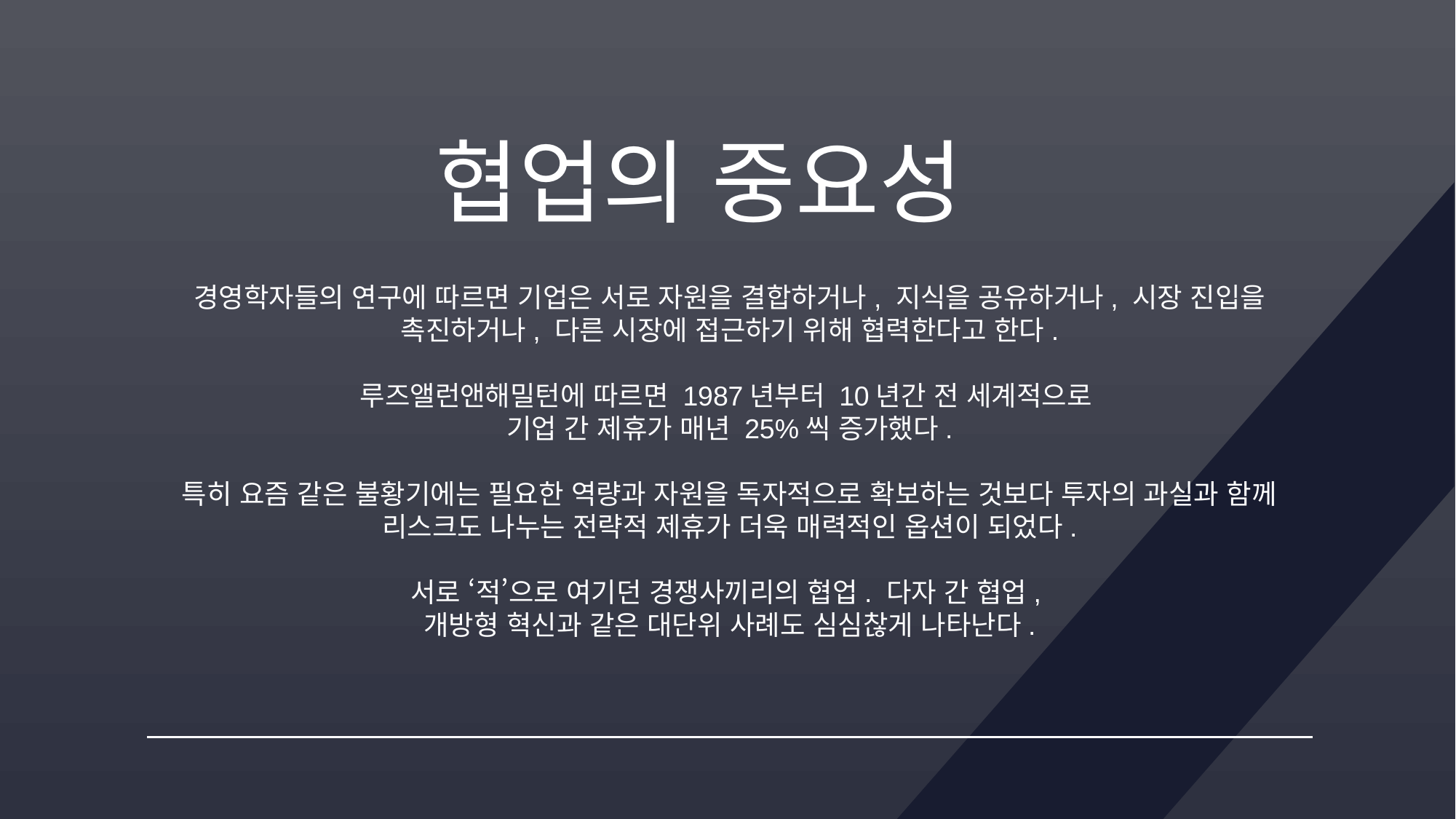

협업의 중요성

경영학자들의 연구에 따르면 기업은 서로 자원을 결합하거나, 지식을 공유하거나, 시장 진입을 촉진하거나, 다른 시장에 접근하기 위해 협력한다고 한다.

루즈앨런앤해밀턴에 따르면 1987년부터 10년간 전 세계적으로
기업 간 제휴가 매년 25%씩 증가했다.

특히 요즘 같은 불황기에는 필요한 역량과 자원을 독자적으로 확보하는 것보다 투자의 과실과 함께 리스크도 나누는 전략적 제휴가 더욱 매력적인 옵션이 되었다.

서로 ‘적’으로 여기던 경쟁사끼리의 협업. 다자 간 협업,
개방형 혁신과 같은 대단위 사례도 심심찮게 나타난다.